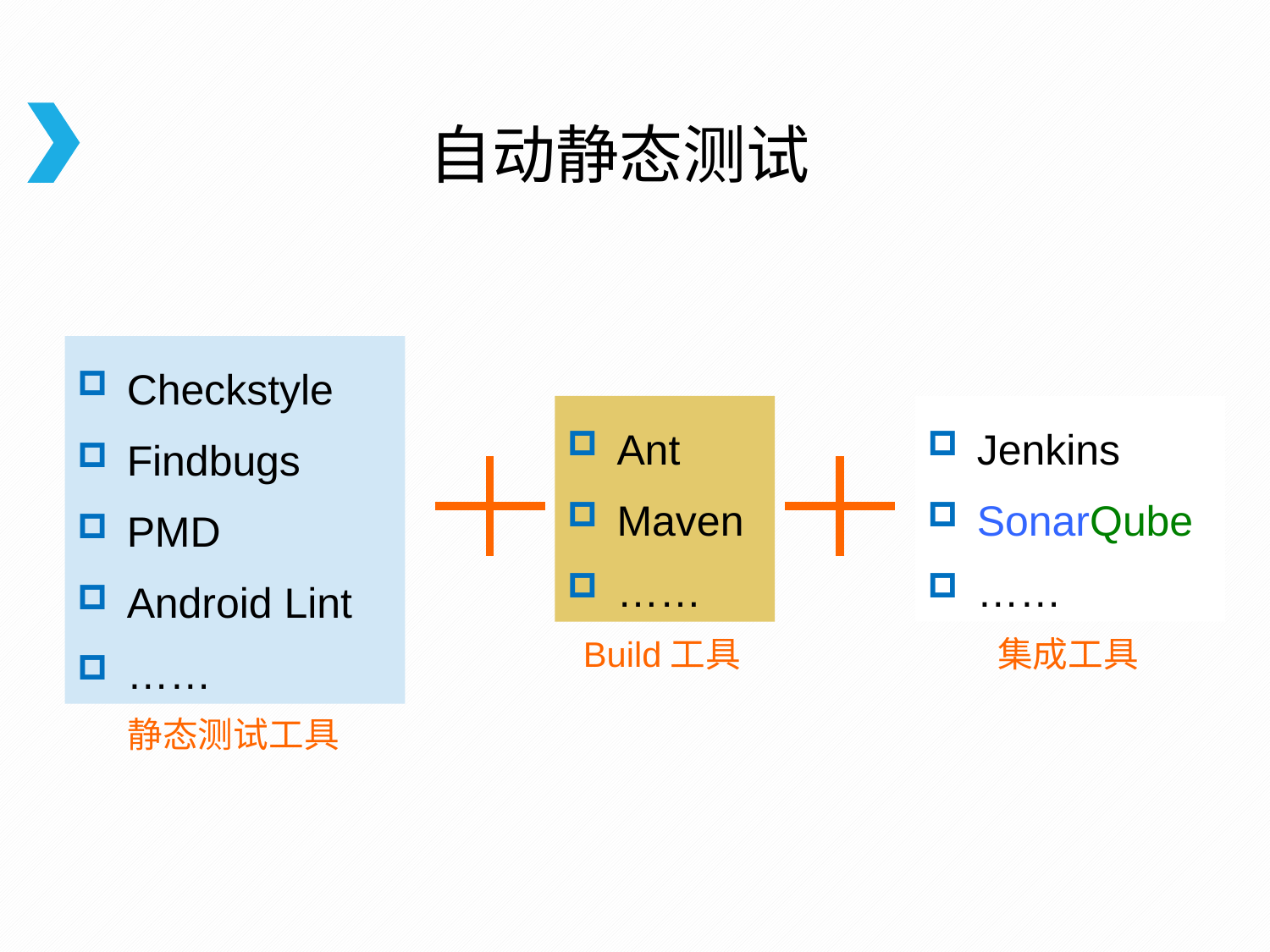

# 自动静态测试
Checkstyle
Findbugs
PMD
Android Lint
……
Ant
Maven
……
Jenkins
SonarQube
……
Build工具
集成工具
静态测试工具
50